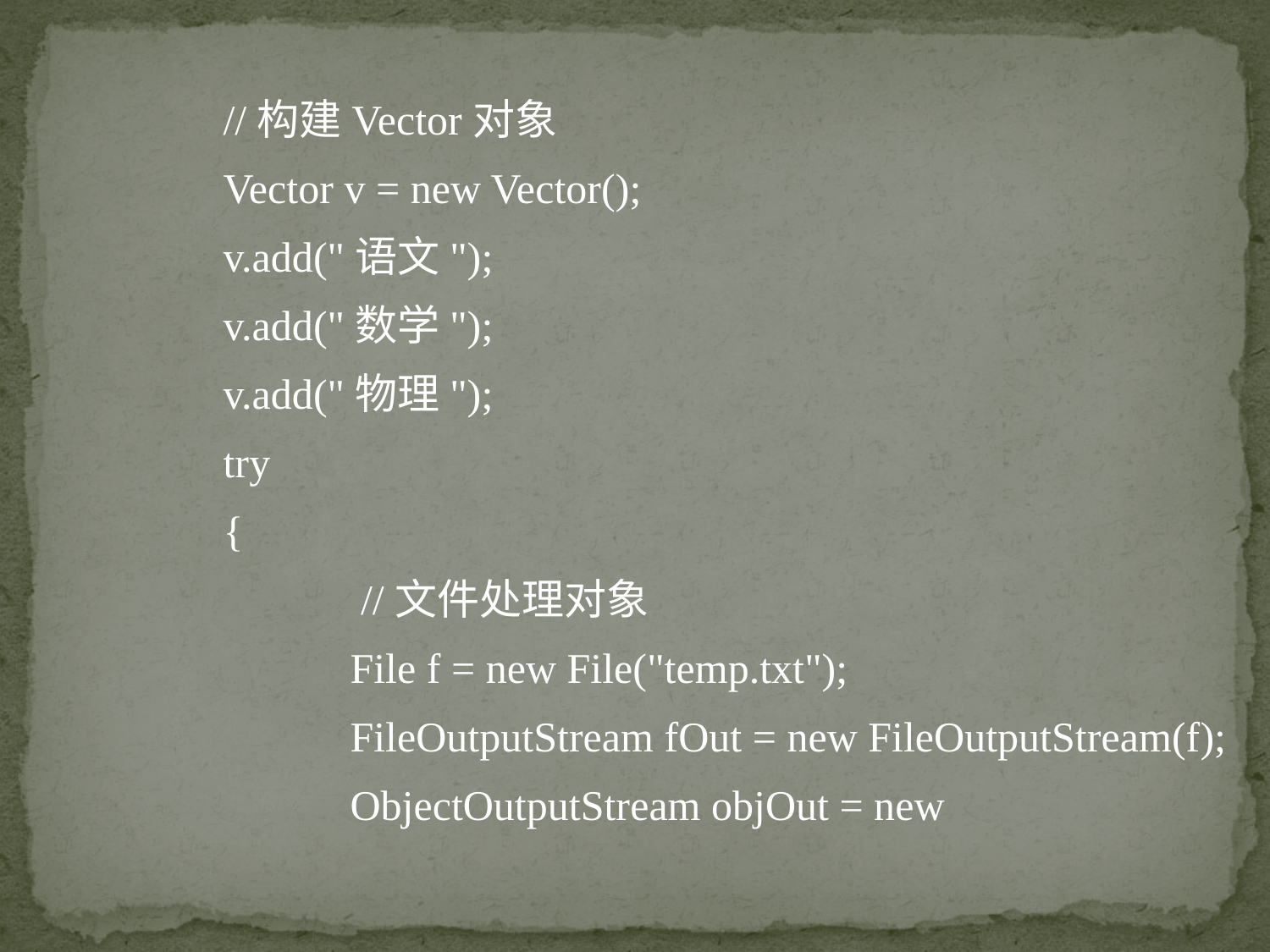

//构建Vector对象
	Vector v = new Vector();
	v.add("语文");
	v.add("数学");
	v.add("物理");
	try
	{
             	 //文件处理对象
		File f = new File("temp.txt");
		FileOutputStream fOut = new FileOutputStream(f);
		ObjectOutputStream objOut = new